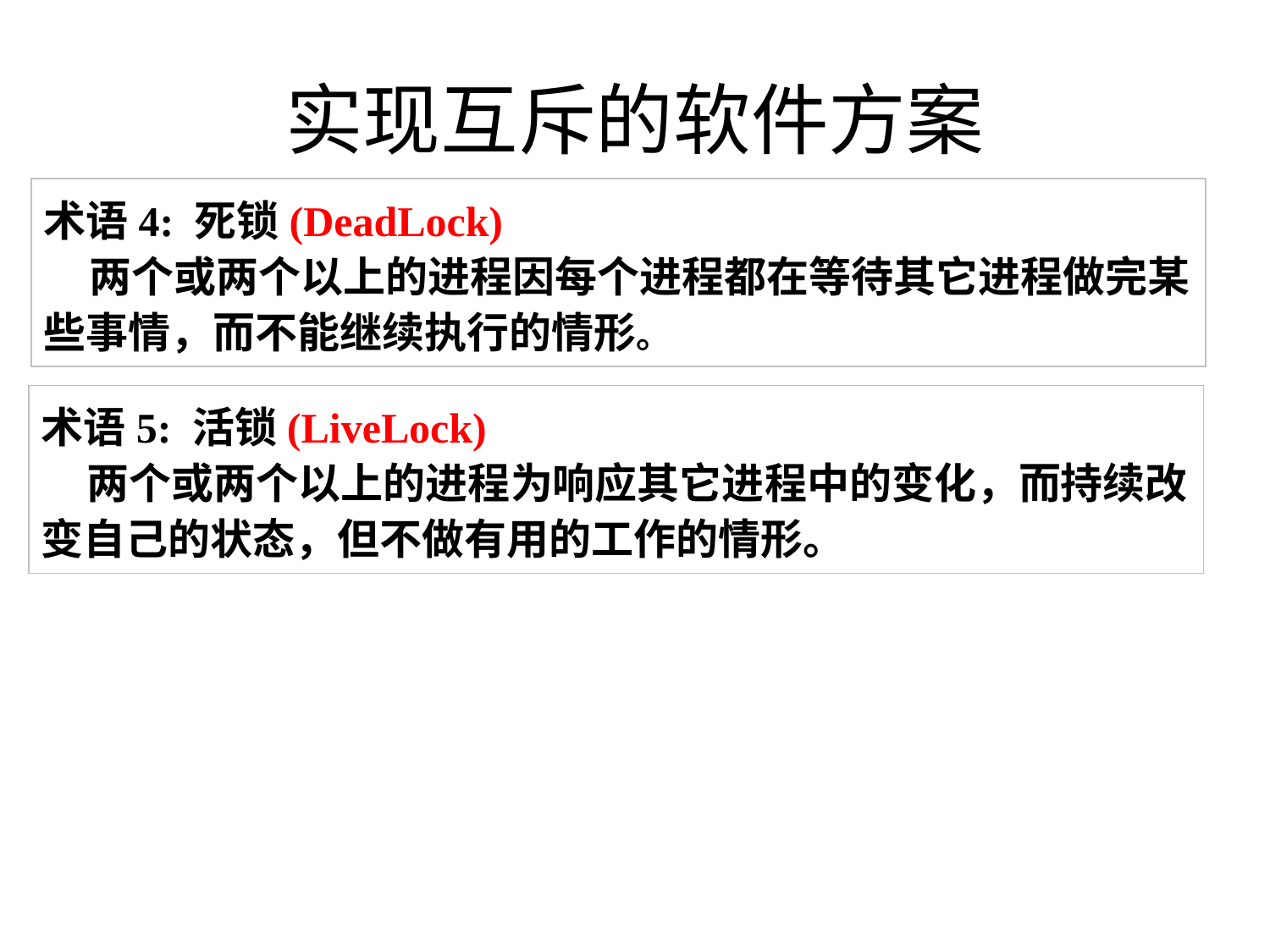

# 实现互斥的软件方案
术语4: 死锁(DeadLock)
   两个或两个以上的进程因每个进程都在等待其它进程做完某些事情，而不能继续执行的情形。
术语5: 活锁(LiveLock)
   两个或两个以上的进程为响应其它进程中的变化，而持续改变自己的状态，但不做有用的工作的情形。